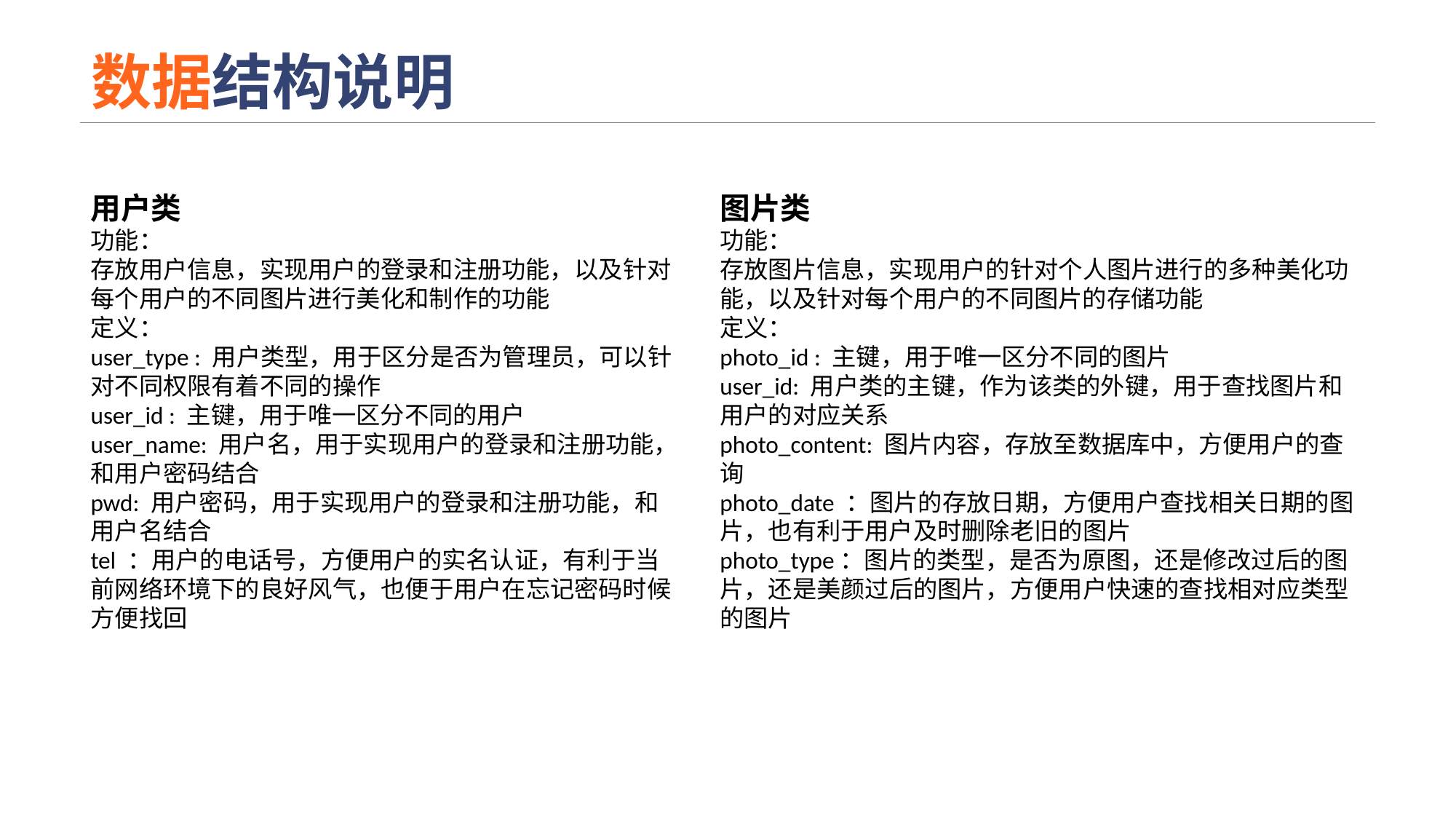

# 数据结构说明
用户类
功能：
存放用户信息，实现用户的登录和注册功能，以及针对每个用户的不同图片进行美化和制作的功能
定义：
user_type : 用户类型，用于区分是否为管理员，可以针对不同权限有着不同的操作
user_id : 主键，用于唯一区分不同的用户
user_name: 用户名，用于实现用户的登录和注册功能，和用户密码结合
pwd: 用户密码，用于实现用户的登录和注册功能，和用户名结合
tel ：用户的电话号，方便用户的实名认证，有利于当前网络环境下的良好风气，也便于用户在忘记密码时候方便找回
图片类
功能：
存放图片信息，实现用户的针对个人图片进行的多种美化功能，以及针对每个用户的不同图片的存储功能
定义：
photo_id : 主键，用于唯一区分不同的图片
user_id: 用户类的主键，作为该类的外键，用于查找图片和用户的对应关系
photo_content: 图片内容，存放至数据库中，方便用户的查询
photo_date ：图片的存放日期，方便用户查找相关日期的图片，也有利于用户及时删除老旧的图片
photo_type：图片的类型，是否为原图，还是修改过后的图片，还是美颜过后的图片，方便用户快速的查找相对应类型的图片